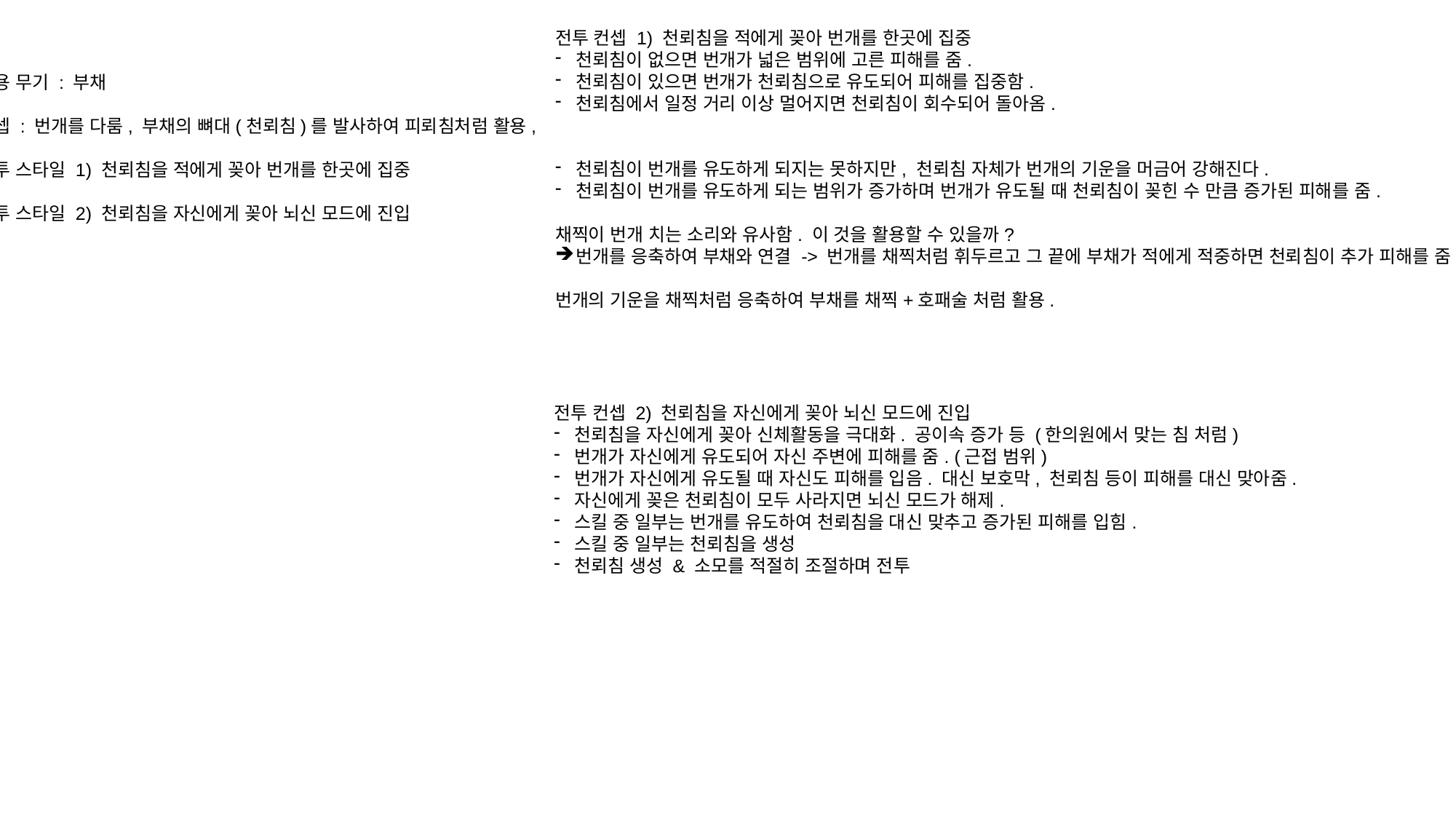

전투 컨셉 1) 천뢰침을 적에게 꽂아 번개를 한곳에 집중
천뢰침이 없으면 번개가 넓은 범위에 고른 피해를 줌.
천뢰침이 있으면 번개가 천뢰침으로 유도되어 피해를 집중함.
천뢰침에서 일정 거리 이상 멀어지면 천뢰침이 회수되어 돌아옴.

천뢰침이 번개를 유도하게 되지는 못하지만, 천뢰침 자체가 번개의 기운을 머금어 강해진다.
천뢰침이 번개를 유도하게 되는 범위가 증가하며 번개가 유도될 때 천뢰침이 꽂힌 수 만큼 증가된 피해를 줌.

채찍이 번개 치는 소리와 유사함. 이 것을 활용할 수 있을까?
번개를 응축하여 부채와 연결 -> 번개를 채찍처럼 휘두르고 그 끝에 부채가 적에게 적중하면 천뢰침이 추가 피해를 줌?

번개의 기운을 채찍처럼 응축하여 부채를 채찍+호패술 처럼 활용.
사용 무기 : 부채

컨셉 : 번개를 다룸, 부채의 뼈대(천뢰침)를 발사하여 피뢰침처럼 활용,

전투 스타일 1) 천뢰침을 적에게 꽂아 번개를 한곳에 집중

전투 스타일 2) 천뢰침을 자신에게 꽂아 뇌신 모드에 진입

전투 컨셉 2) 천뢰침을 자신에게 꽂아 뇌신 모드에 진입
천뢰침을 자신에게 꽂아 신체활동을 극대화. 공이속 증가 등 (한의원에서 맞는 침 처럼)
번개가 자신에게 유도되어 자신 주변에 피해를 줌. (근접 범위)
번개가 자신에게 유도될 때 자신도 피해를 입음. 대신 보호막, 천뢰침 등이 피해를 대신 맞아줌.
자신에게 꽂은 천뢰침이 모두 사라지면 뇌신 모드가 해제.
스킬 중 일부는 번개를 유도하여 천뢰침을 대신 맞추고 증가된 피해를 입힘.
스킬 중 일부는 천뢰침을 생성
천뢰침 생성 & 소모를 적절히 조절하며 전투